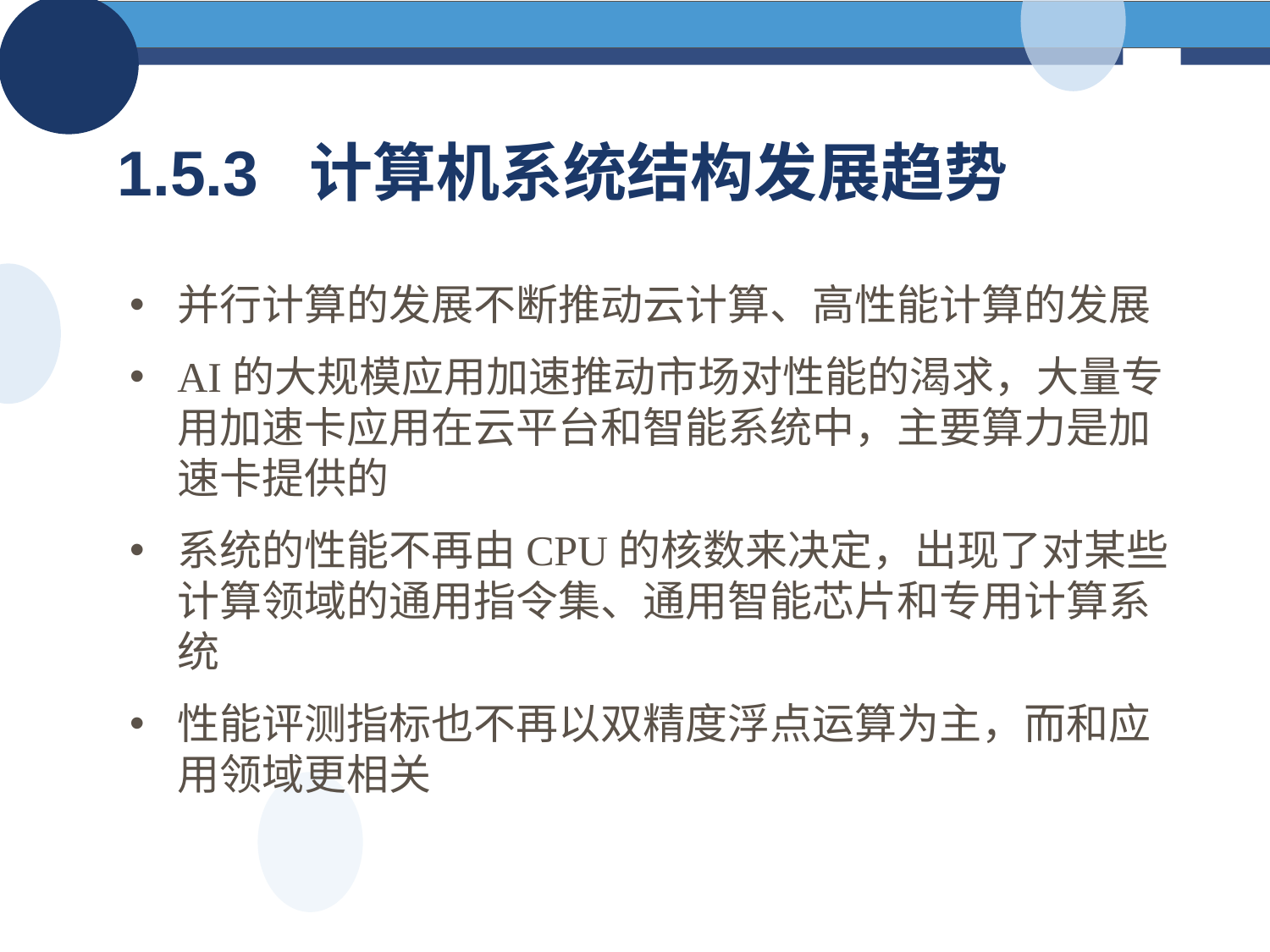

1.5.3  计算机系统结构发展趋势
并行计算的发展不断推动云计算、高性能计算的发展
AI的大规模应用加速推动市场对性能的渴求，大量专用加速卡应用在云平台和智能系统中，主要算力是加速卡提供的
系统的性能不再由CPU的核数来决定，出现了对某些计算领域的通用指令集、通用智能芯片和专用计算系统
性能评测指标也不再以双精度浮点运算为主，而和应用领域更相关